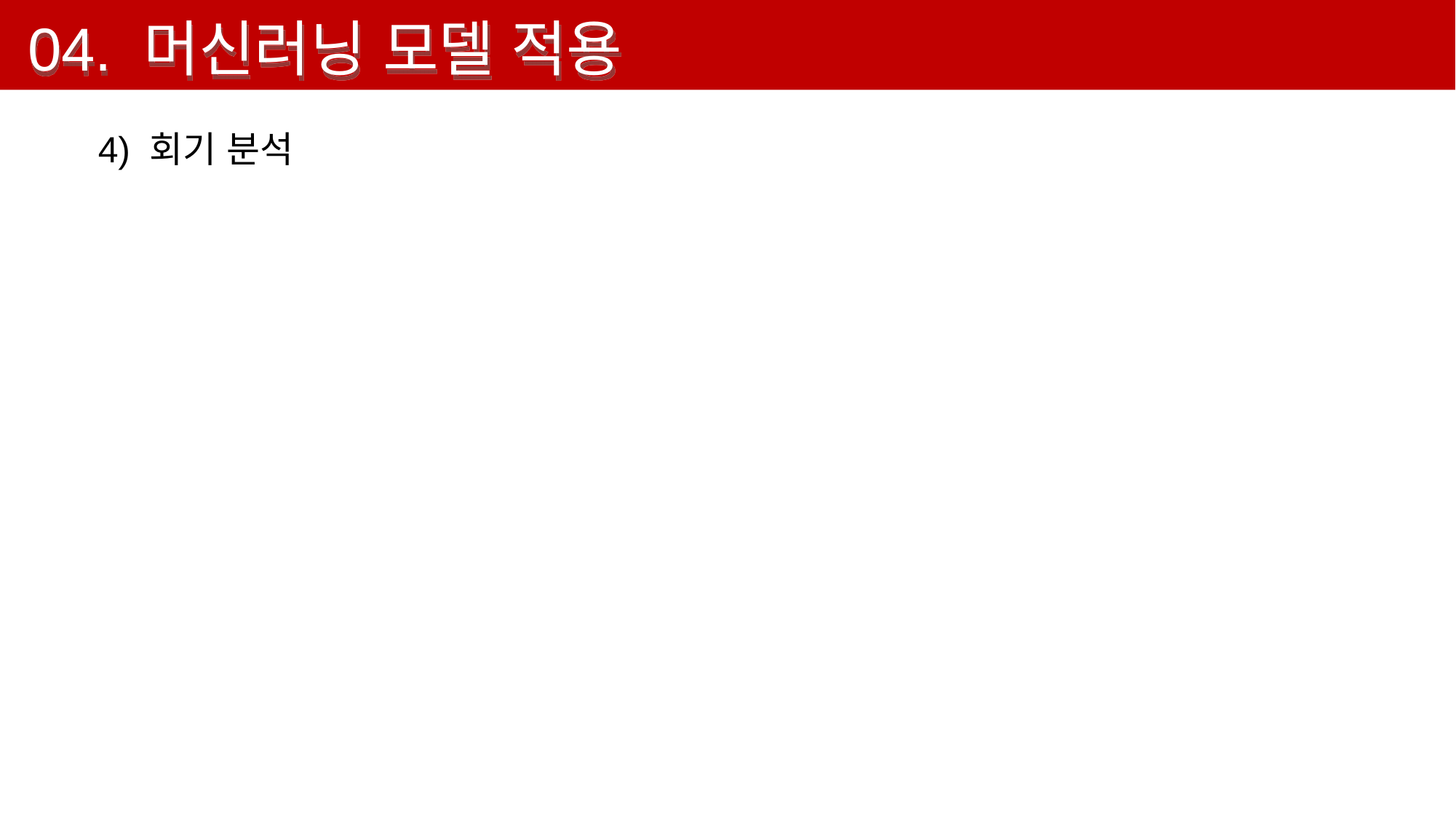

04. 머신러닝 모델 적용
4) 회기 분석